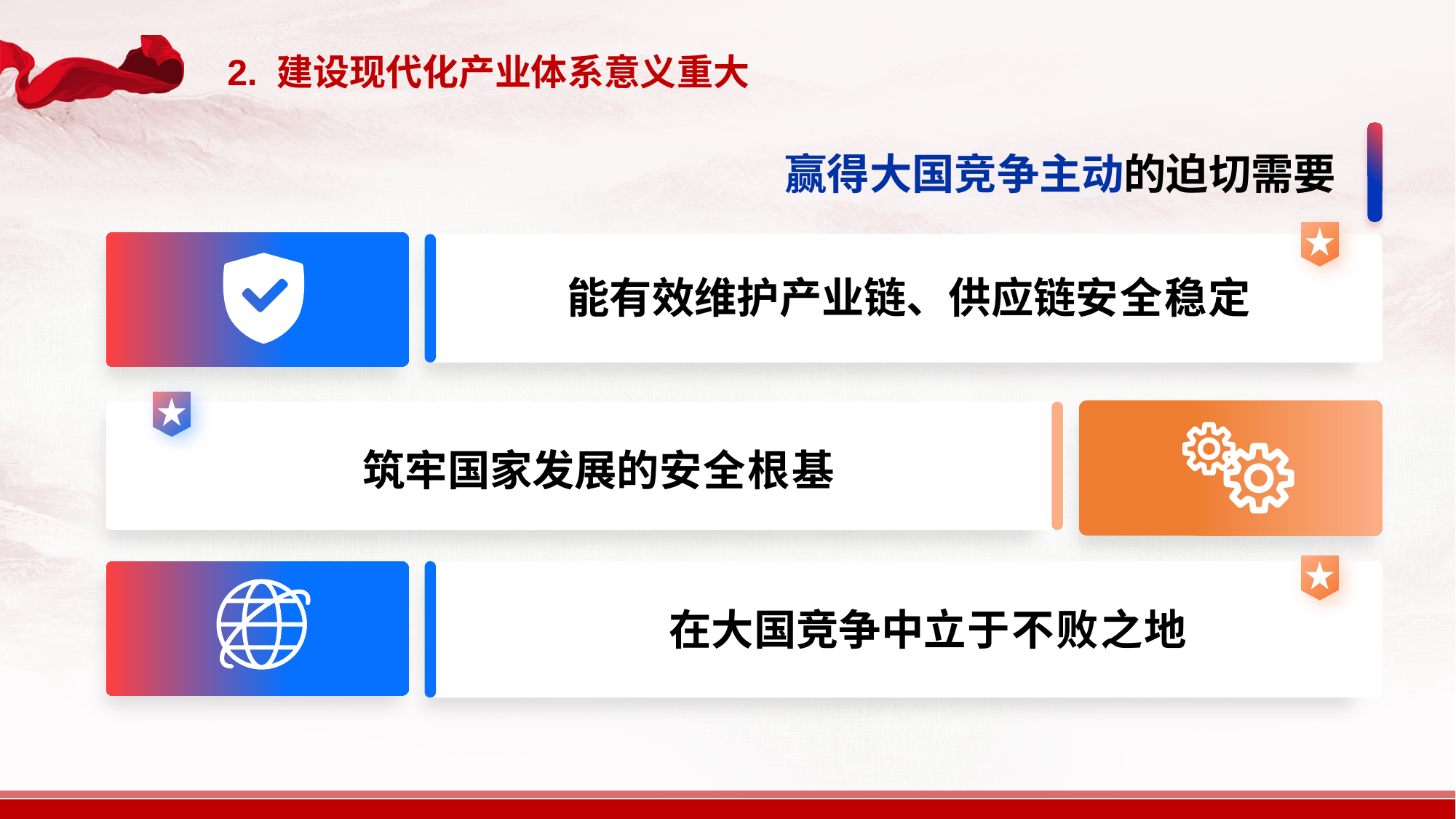

2. 建设现代化产业体系意义重大

赢得大国竞争主动的迫切需要

能有效维护产业链、供应链安全稳定

筑牢国家发展的安全根基

在大国竞争中立于不败之地